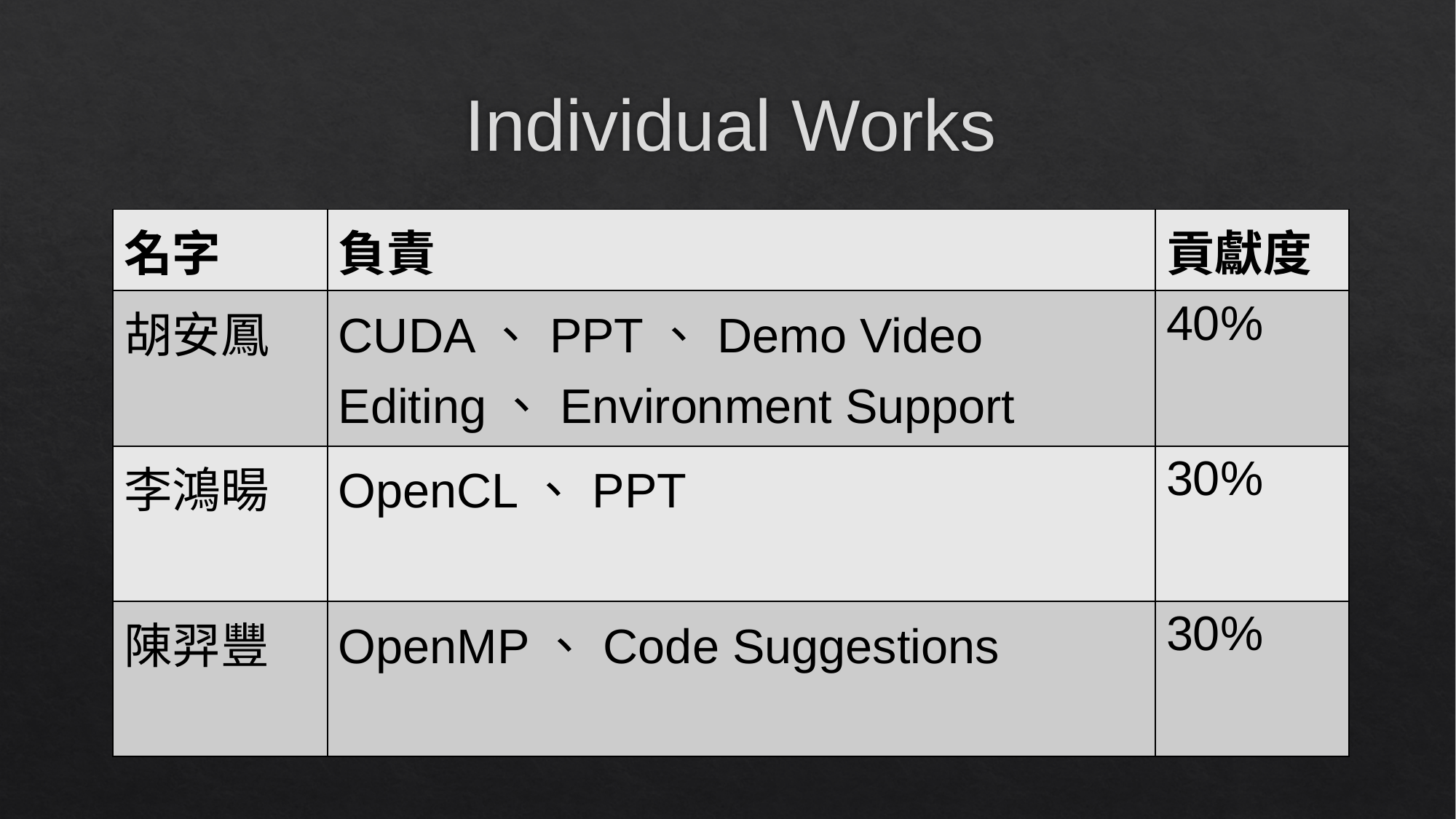

# Individual Works
| 名字 | 負責 | 貢獻度 |
| --- | --- | --- |
| 胡安鳳 | CUDA、PPT、Demo Video Editing、Environment Support | 40% |
| 李鴻暘 | OpenCL、PPT | 30% |
| 陳羿豐 | OpenMP、Code Suggestions | 30% |